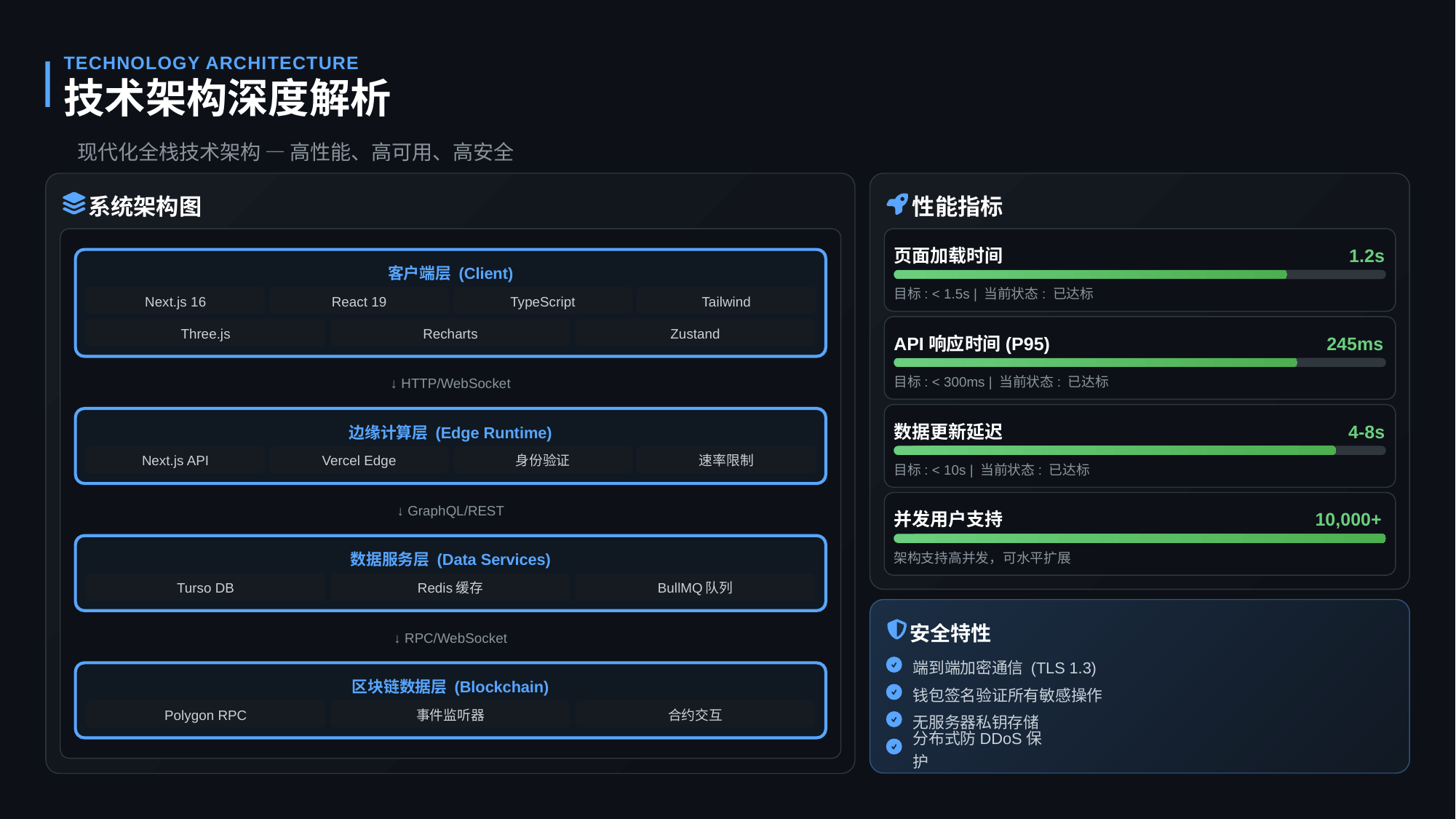

TECHNOLOGY ARCHITECTURE

技术架构深度解析
现代化全栈技术架构 — 高性能、高可用、高安全

系统架构图
性能指标

页面加载时间
1.2s

客户端层 (Client)

目标: < 1.5s | 当前状态: 已达标
Next.js 16

React 19

TypeScript

Tailwind

Three.js

Recharts

Zustand

API响应时间(P95)
245ms

目标: < 300ms | 当前状态: 已达标
↓ HTTP/WebSocket

数据更新延迟
4-8s
边缘计算层 (Edge Runtime)

Next.js API

Vercel Edge

身份验证

速率限制

目标: < 10s | 当前状态: 已达标

↓ GraphQL/REST
并发用户支持
10,000+

数据服务层 (Data Services)
架构支持高并发，可水平扩展
Turso DB

Redis缓存

BullMQ队列

安全特性

↓ RPC/WebSocket
端到端加密通信 (TLS 1.3)

区块链数据层 (Blockchain)
钱包签名验证所有敏感操作

Polygon RPC

事件监听器

合约交互

无服务器私钥存储

分布式防DDoS保护